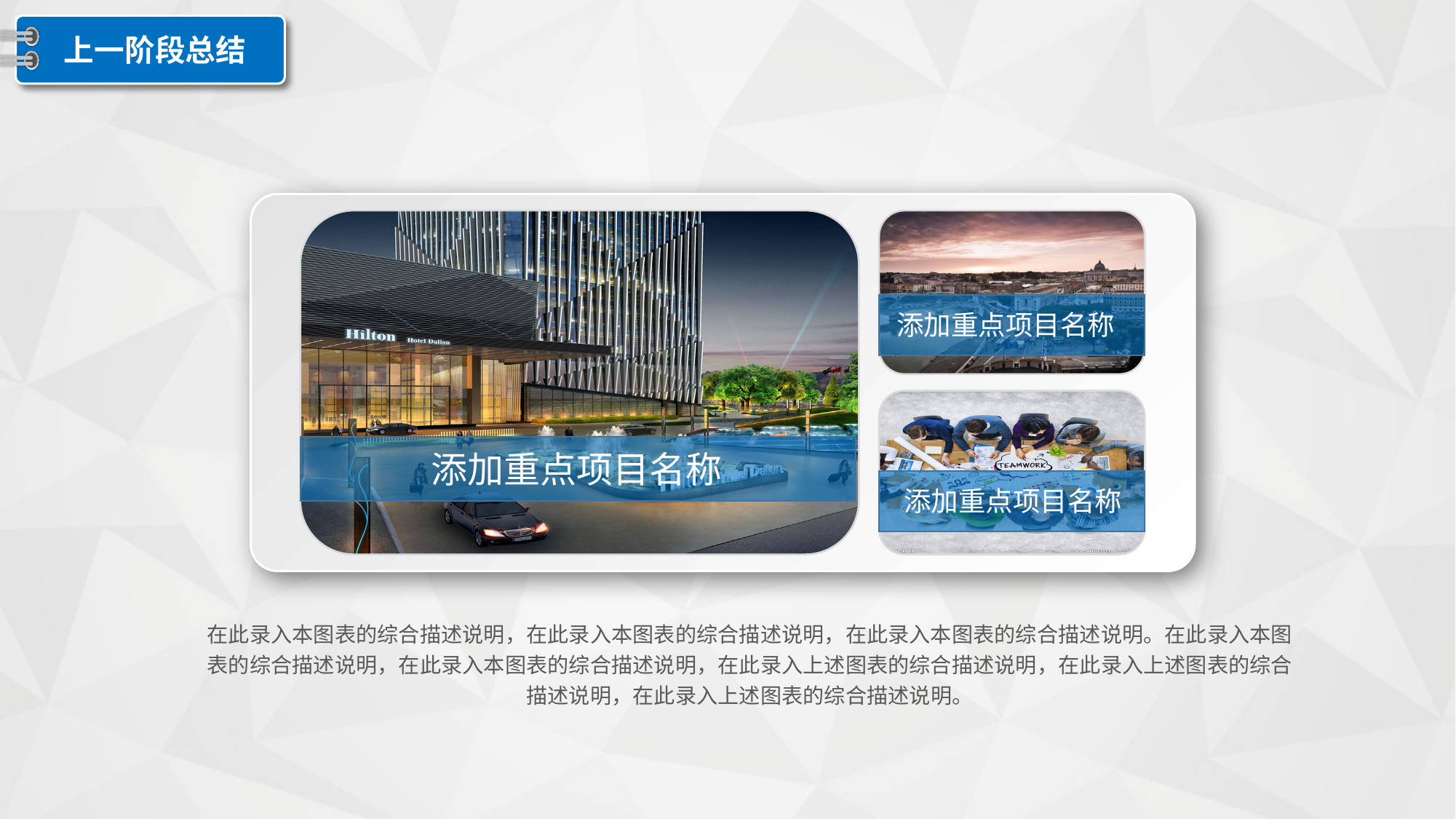

上一阶段总结

添加重点项目名称

添加重点项目名称

添加重点项目名称
在此录入本图表的综合描述说明，在此录入本图表的综合描述说明，在此录入本图表的综合描述说明。在此录入本图表的综合描述说明，在此录入本图表的综合描述说明，在此录入上述图表的综合描述说明，在此录入上述图表的综合描述说明，在此录入上述图表的综合描述说明。